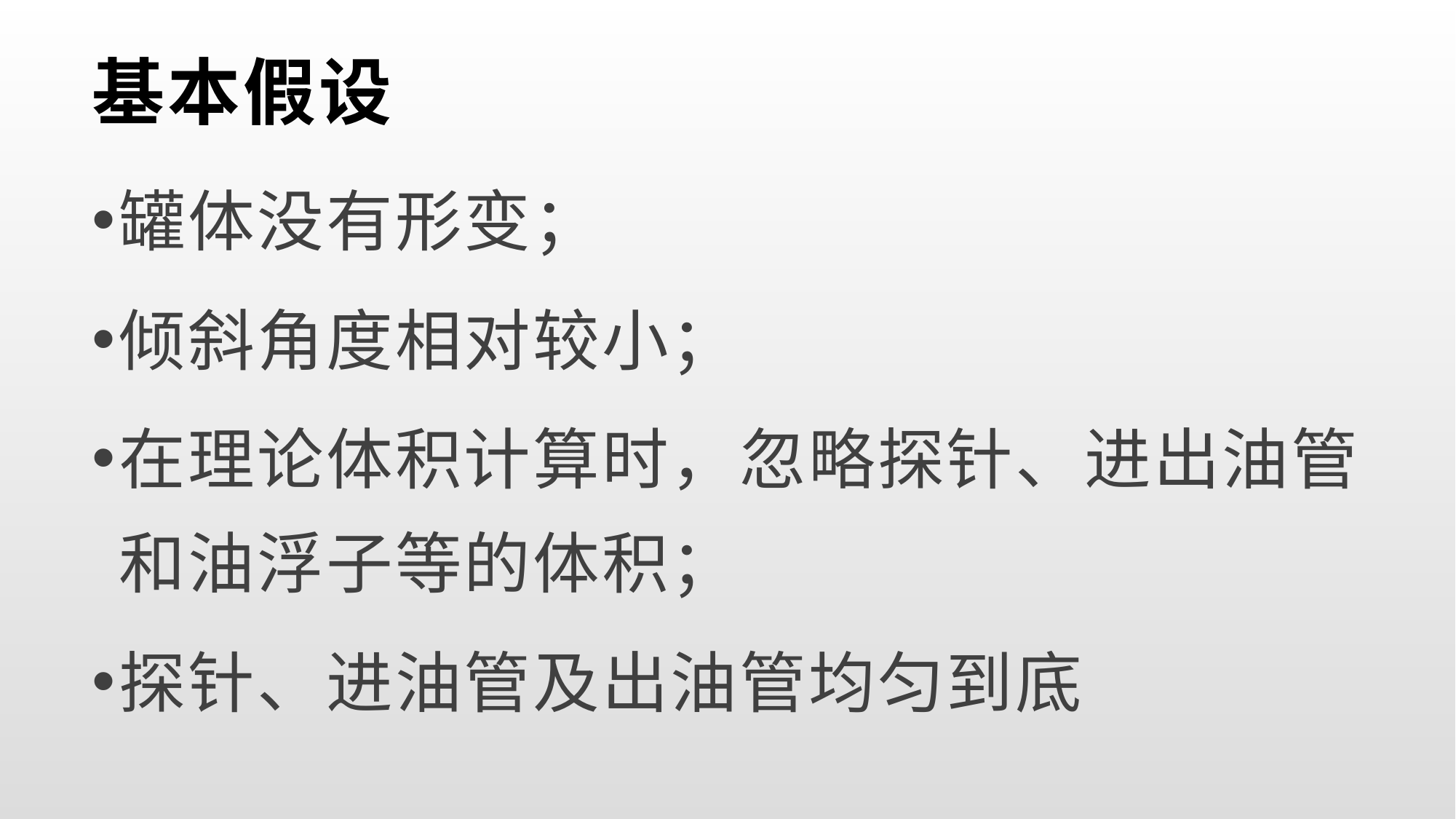

# 基本假设
罐体没有形变；
倾斜角度相对较小；
在理论体积计算时，忽略探针、进出油管和油浮子等的体积；
探针、进油管及出油管均匀到底